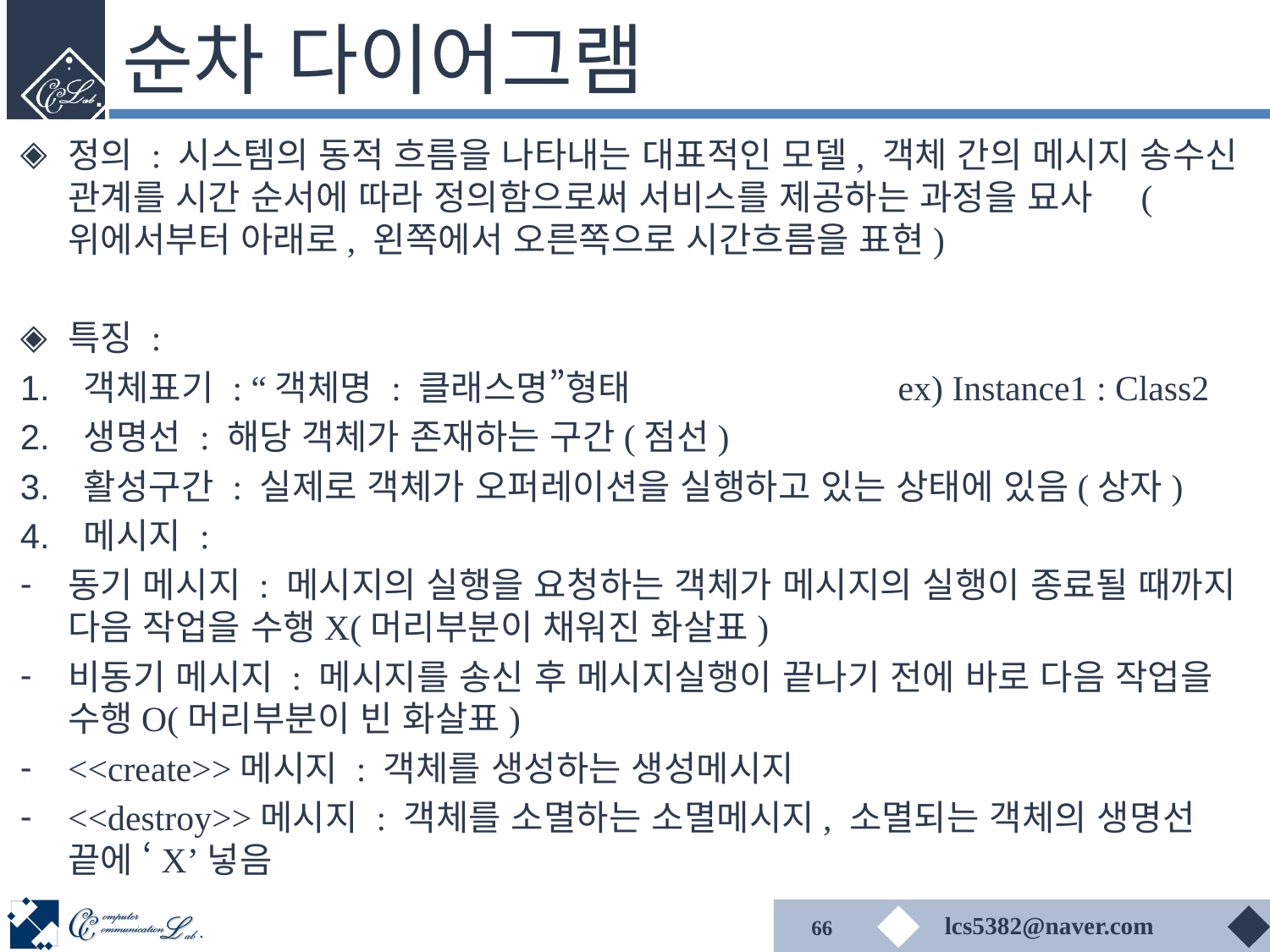

# 순차 다이어그램
정의 : 시스템의 동적 흐름을 나타내는 대표적인 모델, 객체 간의 메시지 송수신 관계를 시간 순서에 따라 정의함으로써 서비스를 제공하는 과정을 묘사    (위에서부터 아래로, 왼쪽에서 오른쪽으로 시간흐름을 표현)

특징 :
객체표기 : “객체명 : 클래스명”형태                          ex) Instance1 : Class2
생명선 : 해당 객체가 존재하는 구간(점선)
활성구간 : 실제로 객체가 오퍼레이션을 실행하고 있는 상태에 있음(상자)
메시지 :
동기 메시지 : 메시지의 실행을 요청하는 객체가 메시지의 실행이 종료될 때까지 다음 작업을 수행X(머리부분이 채워진 화살표)
비동기 메시지 : 메시지를 송신 후 메시지실행이 끝나기 전에 바로 다음 작업을 수행O(머리부분이 빈 화살표)
<<create>>메시지 : 객체를 생성하는 생성메시지
<<destroy>>메시지 : 객체를 소멸하는 소멸메시지, 소멸되는 객체의 생명선 끝에 ‘X’넣음